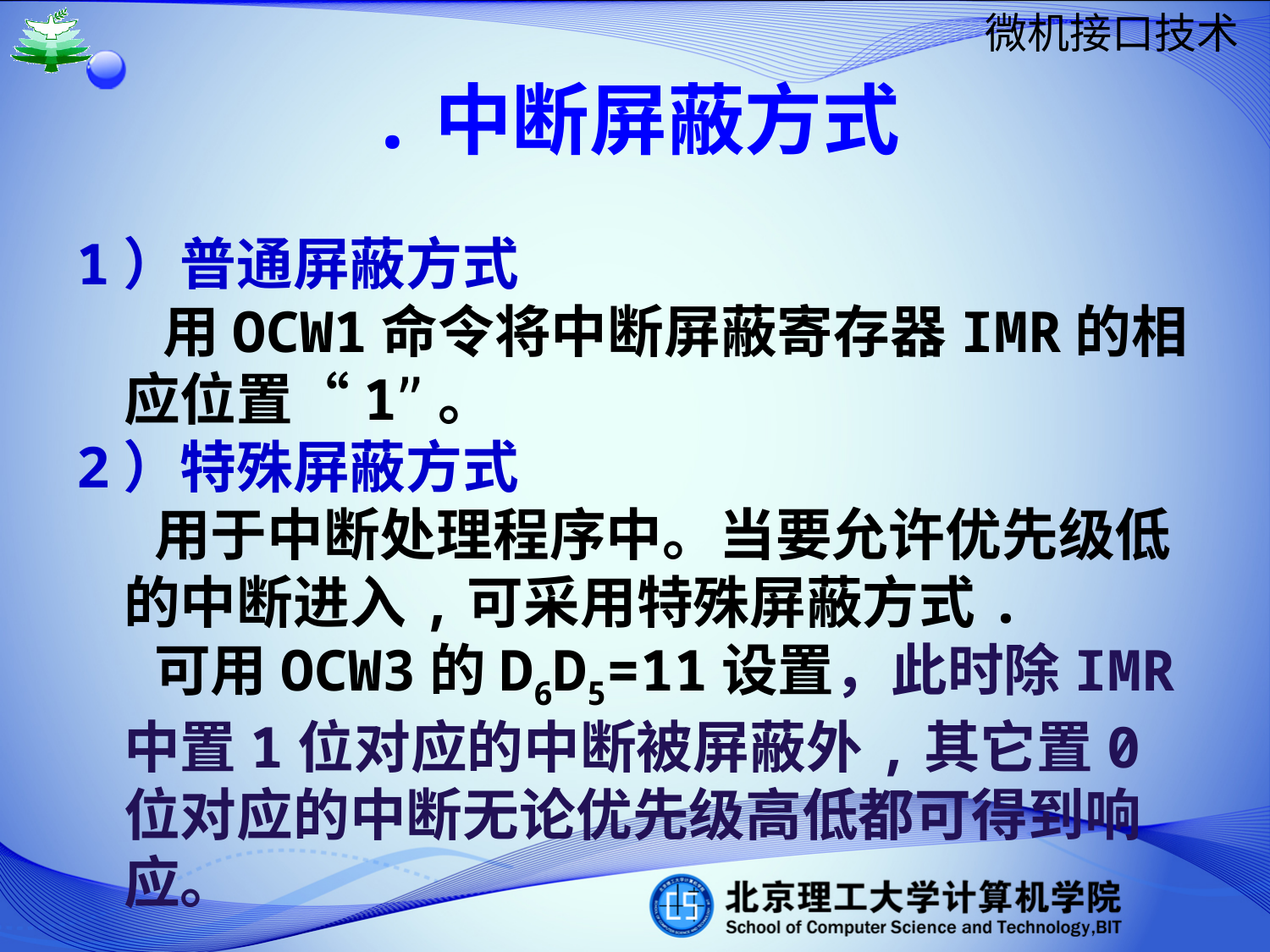

# .中断屏蔽方式
1）普通屏蔽方式
   用OCW1命令将中断屏蔽寄存器IMR的相应位置“1”。
2）特殊屏蔽方式
     用于中断处理程序中。当要允许优先级低的中断进入,可采用特殊屏蔽方式.
     可用OCW3的D6D5=11设置，此时除IMR中置1位对应的中断被屏蔽外,其它置0位对应的中断无论优先级高低都可得到响应。